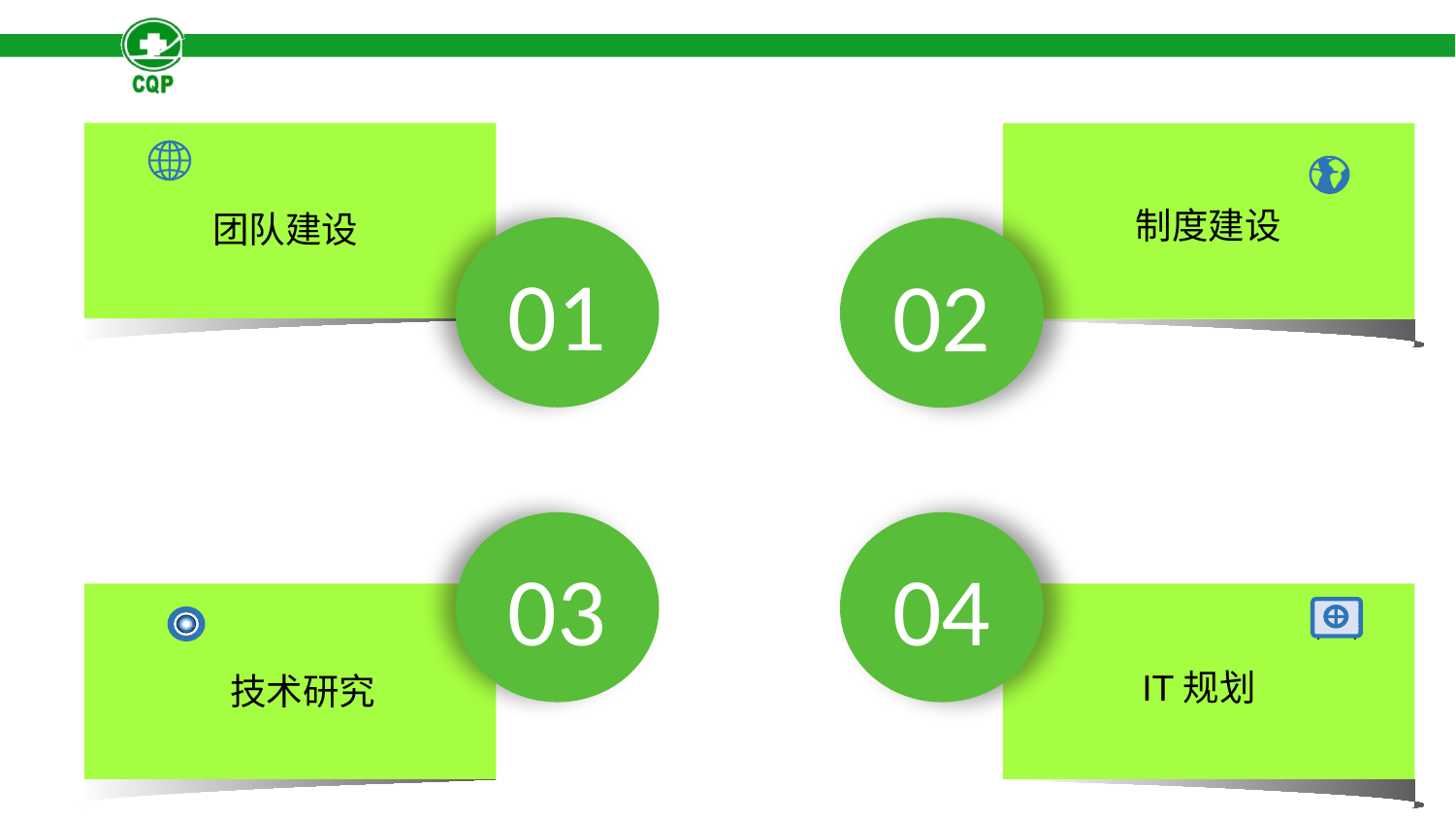

01

02
制度建设
团队建设
04

03

IT规划
技术研究